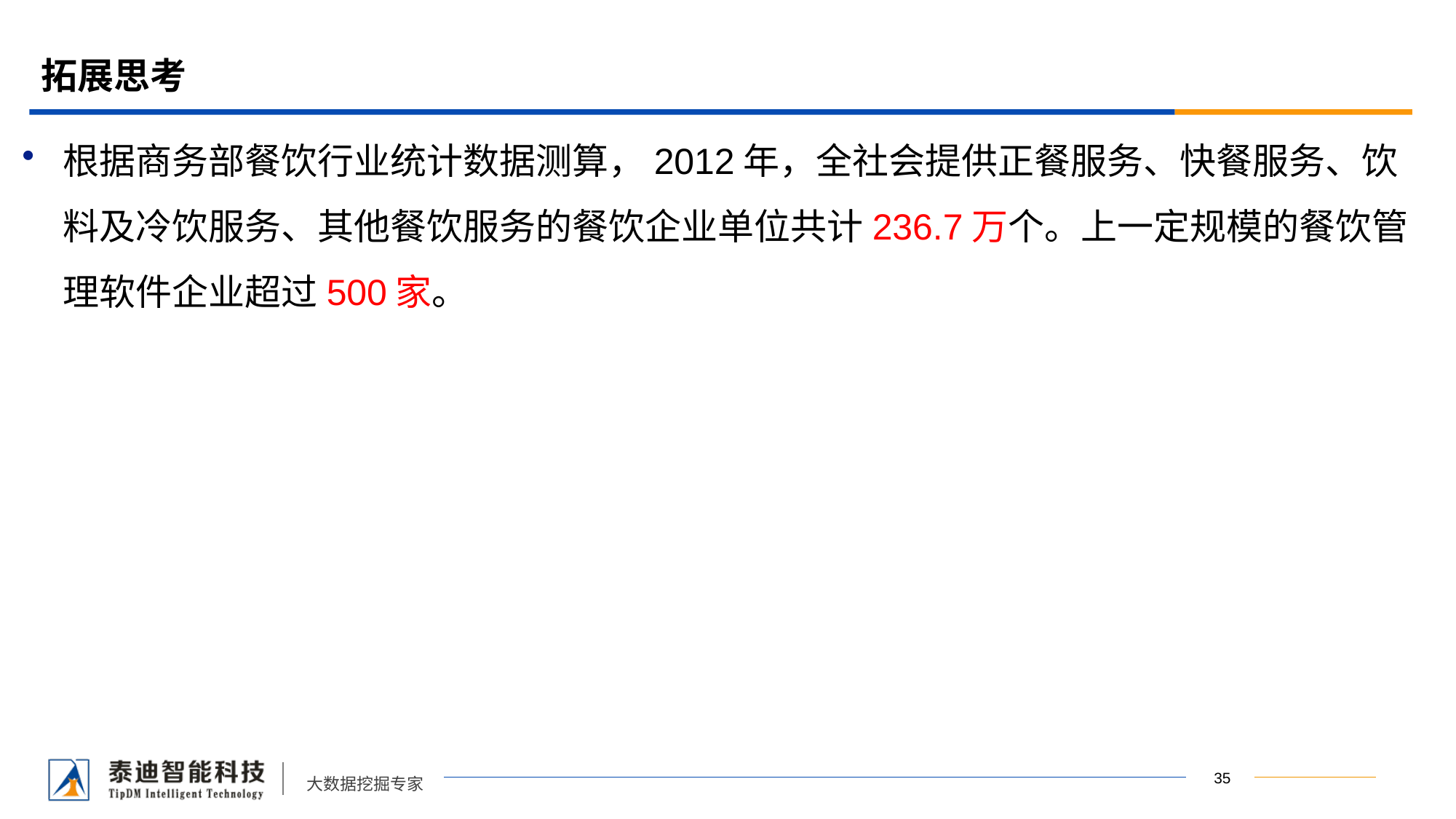

# 拓展思考
根据商务部餐饮行业统计数据测算，2012年，全社会提供正餐服务、快餐服务、饮料及冷饮服务、其他餐饮服务的餐饮企业单位共计236.7万个。上一定规模的餐饮管理软件企业超过500家。